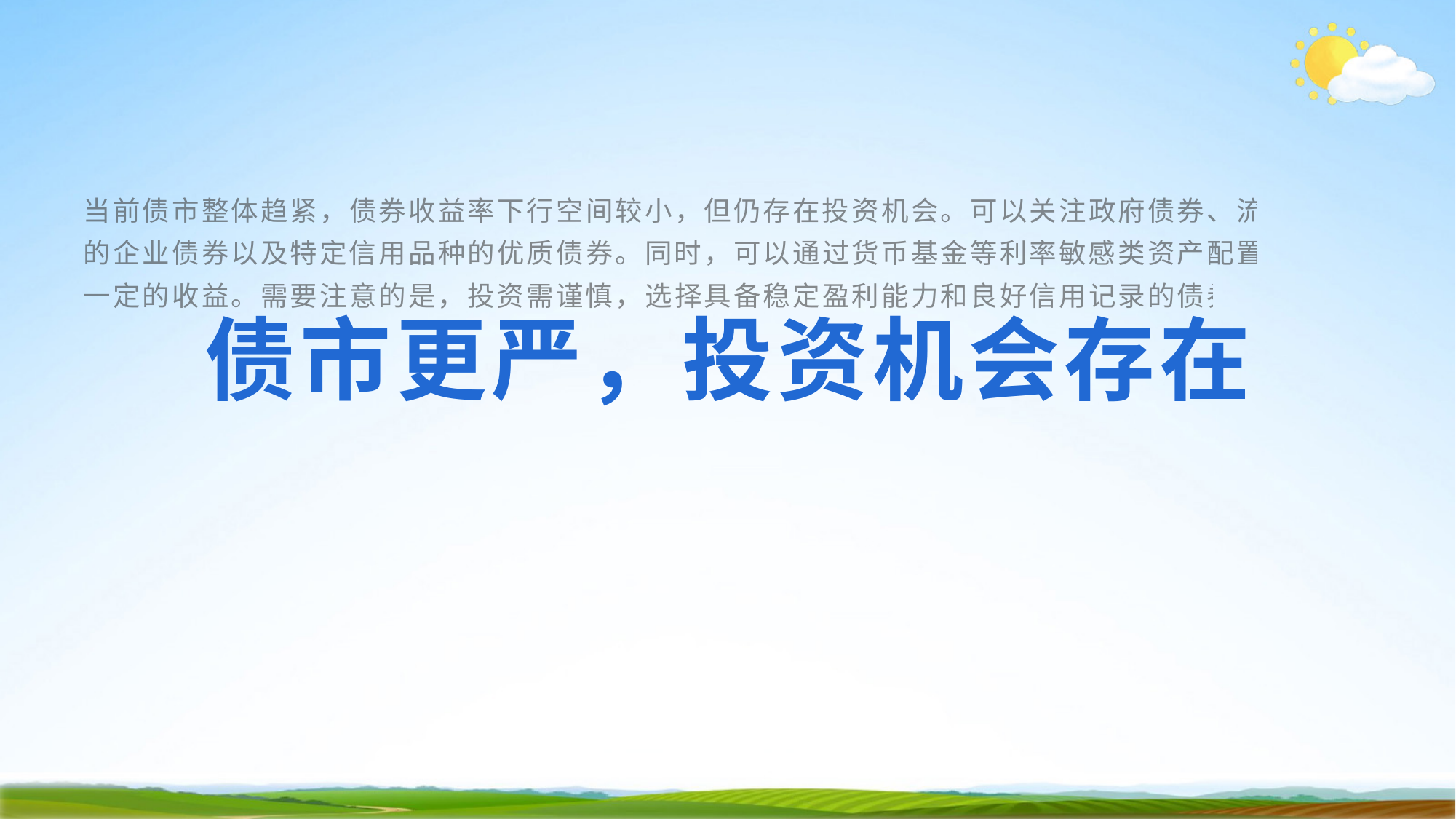

当前债市整体趋紧，债券收益率下行空间较小，但仍存在投资机会。可以关注政府债券、流动性好的企业债券以及特定信用品种的优质债券。同时，可以通过货币基金等利率敏感类资产配置来获得一定的收益。需要注意的是，投资需谨慎，选择具备稳定盈利能力和良好信用记录的债券品种。
债市更严，投资机会存在